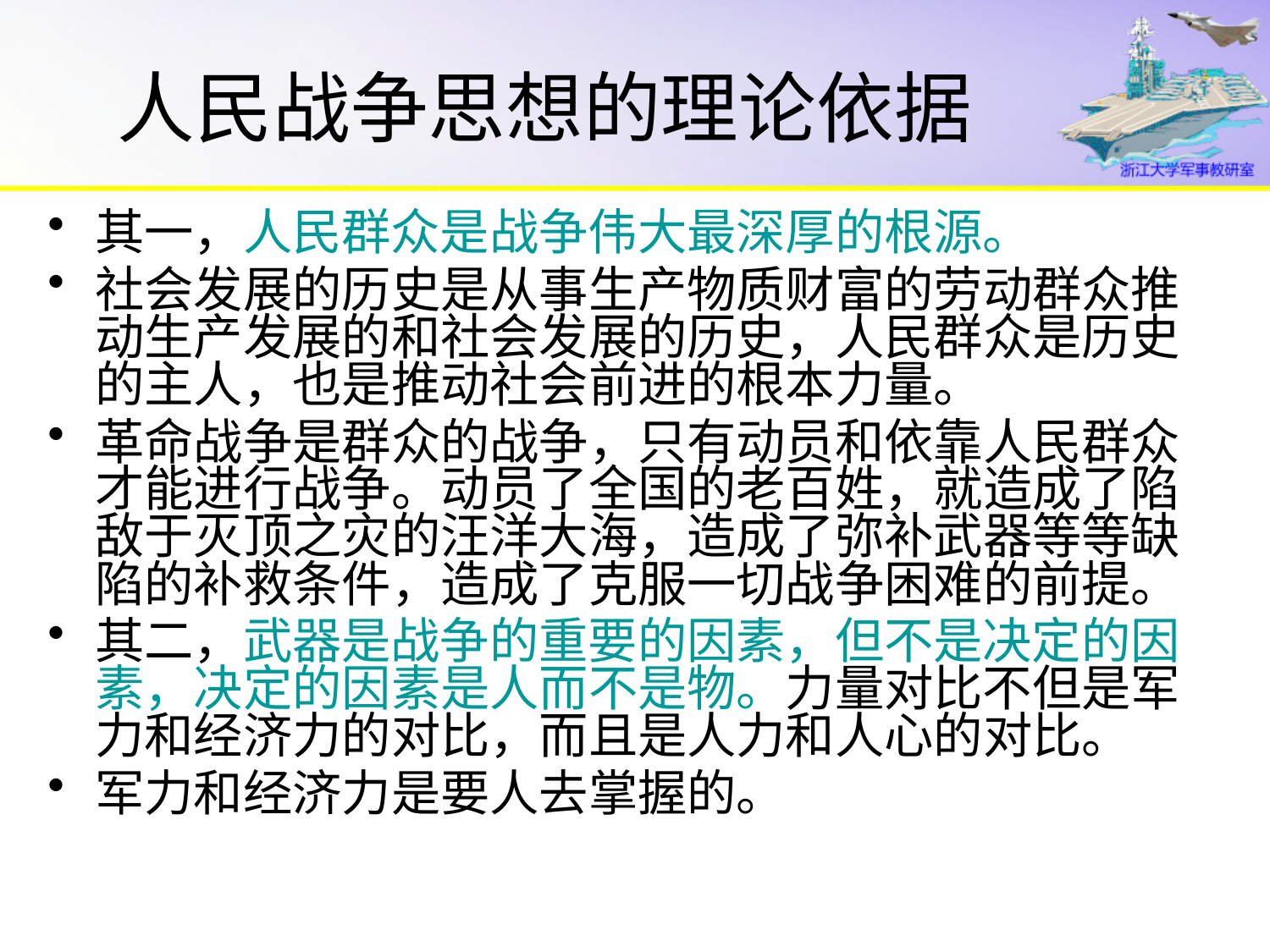

# 人民战争思想的理论依据
其一，人民群众是战争伟大最深厚的根源。
社会发展的历史是从事生产物质财富的劳动群众推动生产发展的和社会发展的历史，人民群众是历史的主人，也是推动社会前进的根本力量。
革命战争是群众的战争，只有动员和依靠人民群众才能进行战争。动员了全国的老百姓，就造成了陷敌于灭顶之灾的汪洋大海，造成了弥补武器等等缺陷的补救条件，造成了克服一切战争困难的前提。
其二，武器是战争的重要的因素，但不是决定的因素，决定的因素是人而不是物。力量对比不但是军力和经济力的对比，而且是人力和人心的对比。
军力和经济力是要人去掌握的。